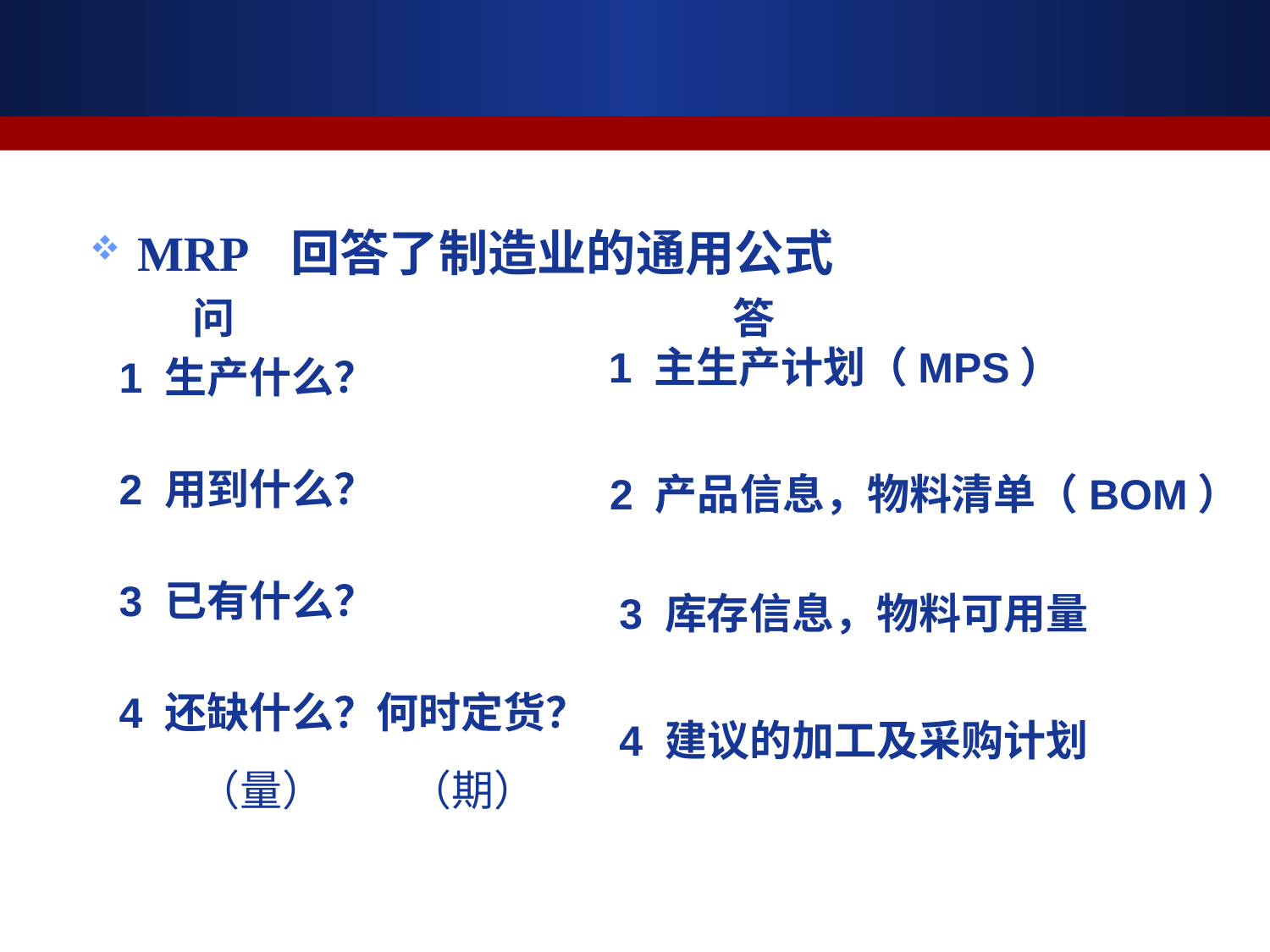

MRP 回答了制造业的通用公式
问
答
1 生产什么？
2 用到什么？
3 已有什么？
4 还缺什么？何时定货？
（量）
（期）
1 主生产计划（MPS）
2 产品信息，物料清单（BOM）
3 库存信息，物料可用量
4 建议的加工及采购计划